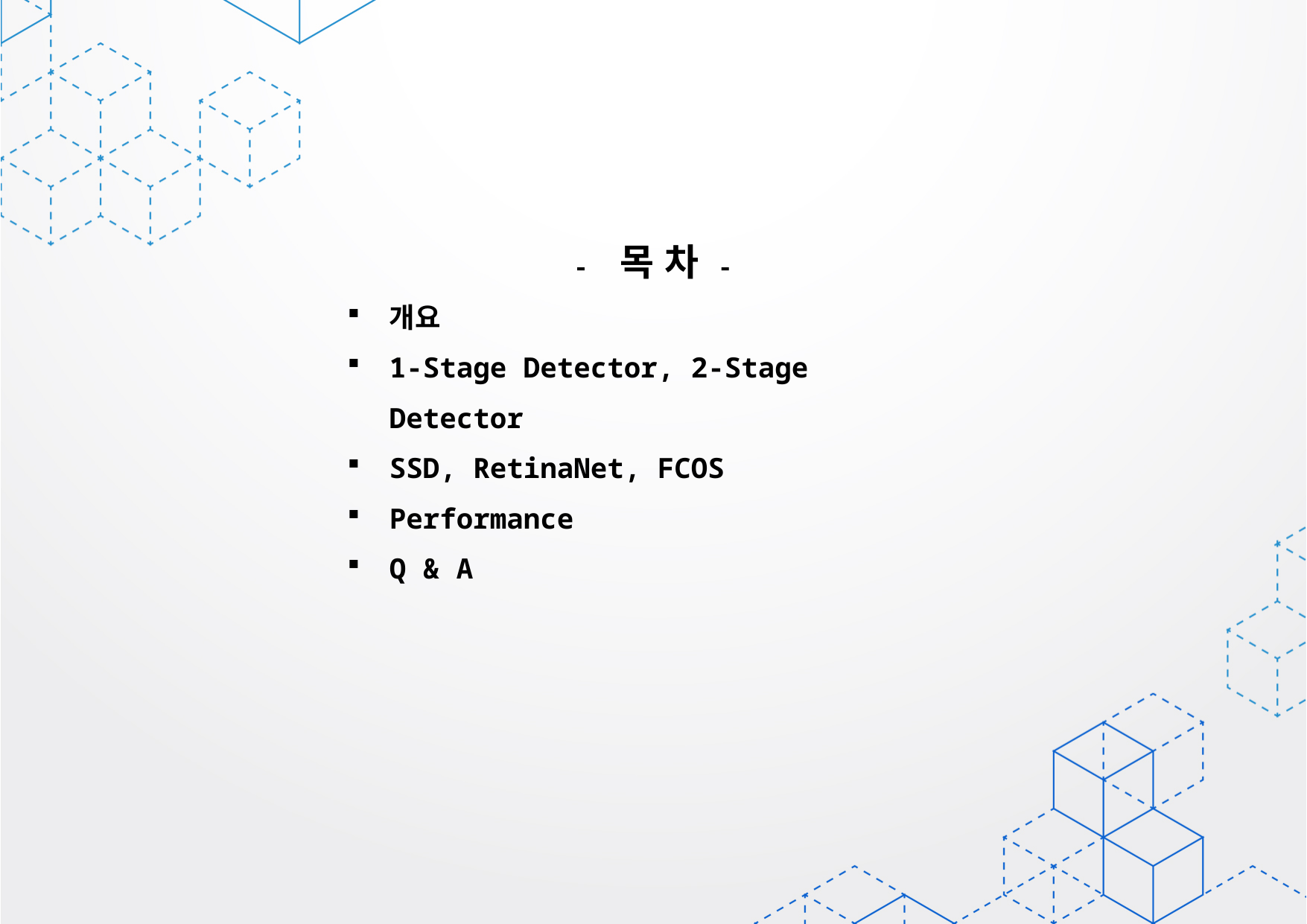

- 목 차 -
개요
1-Stage Detector, 2-Stage Detector
SSD, RetinaNet, FCOS
Performance
Q & A